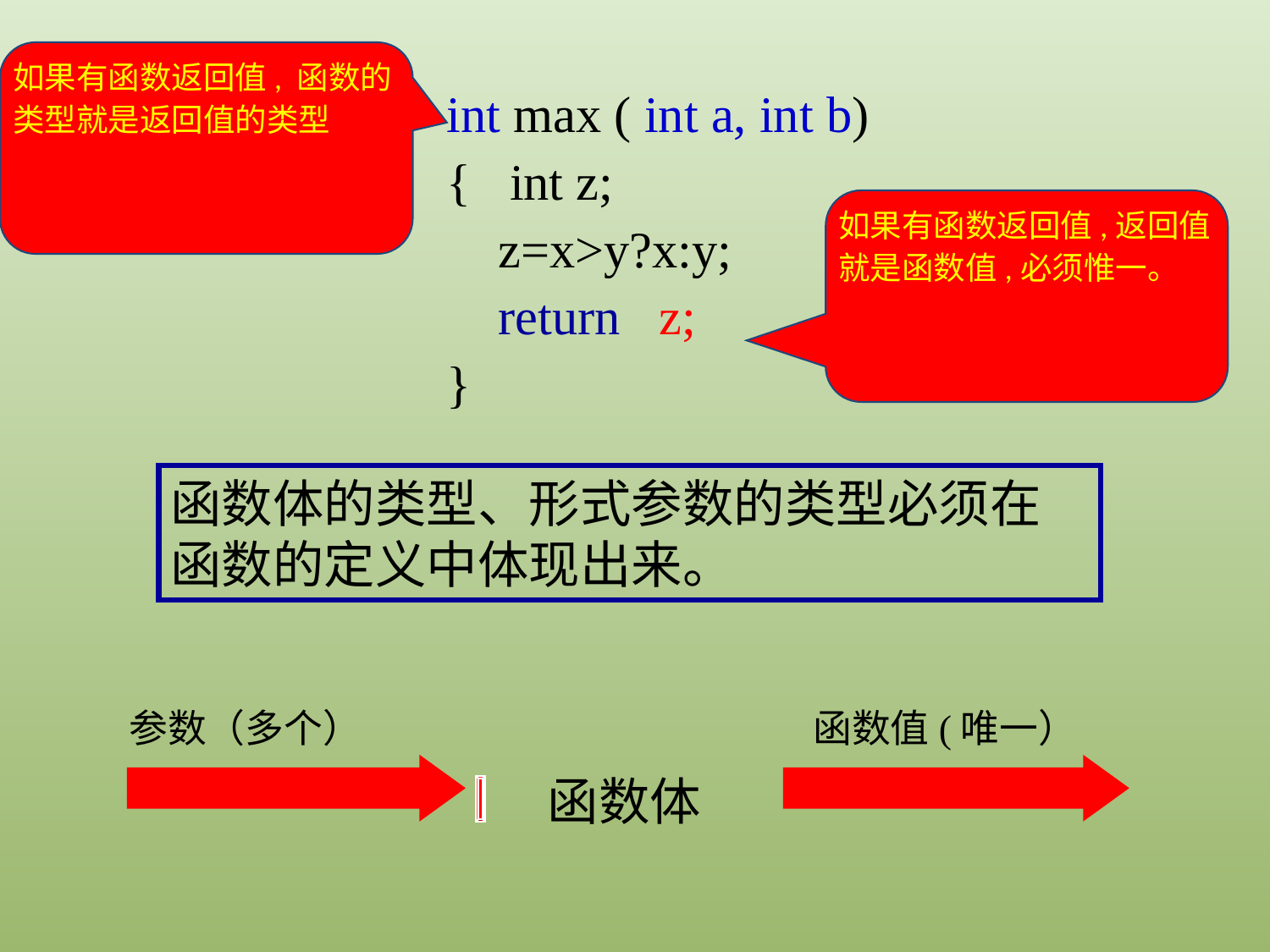

如果有函数返回值, 函数的类型就是返回值的类型
int max ( int a, int b)
{   int z;
    z=x>y?x:y;
    return   z;
}
如果有函数返回值,返回值就是函数值,必须惟一。
函数体的类型、形式参数的类型必须在函数的定义中体现出来。
参数（多个）

函数值(唯一）

函数体

189